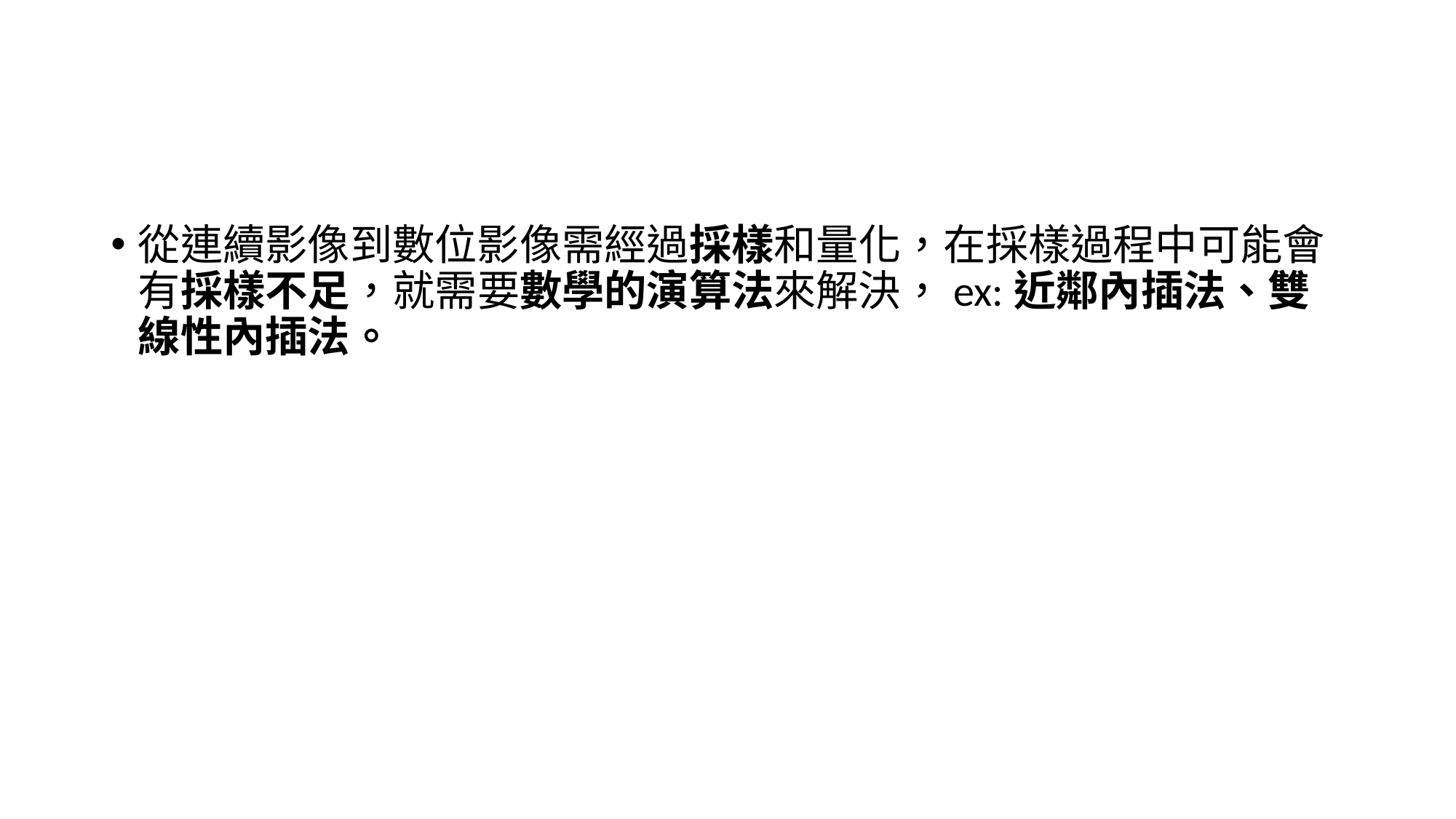

#
從連續影像到數位影像需經過採樣和量化，在採樣過程中可能會有採樣不足，就需要數學的演算法來解決，ex:近鄰內插法、雙線性內插法。